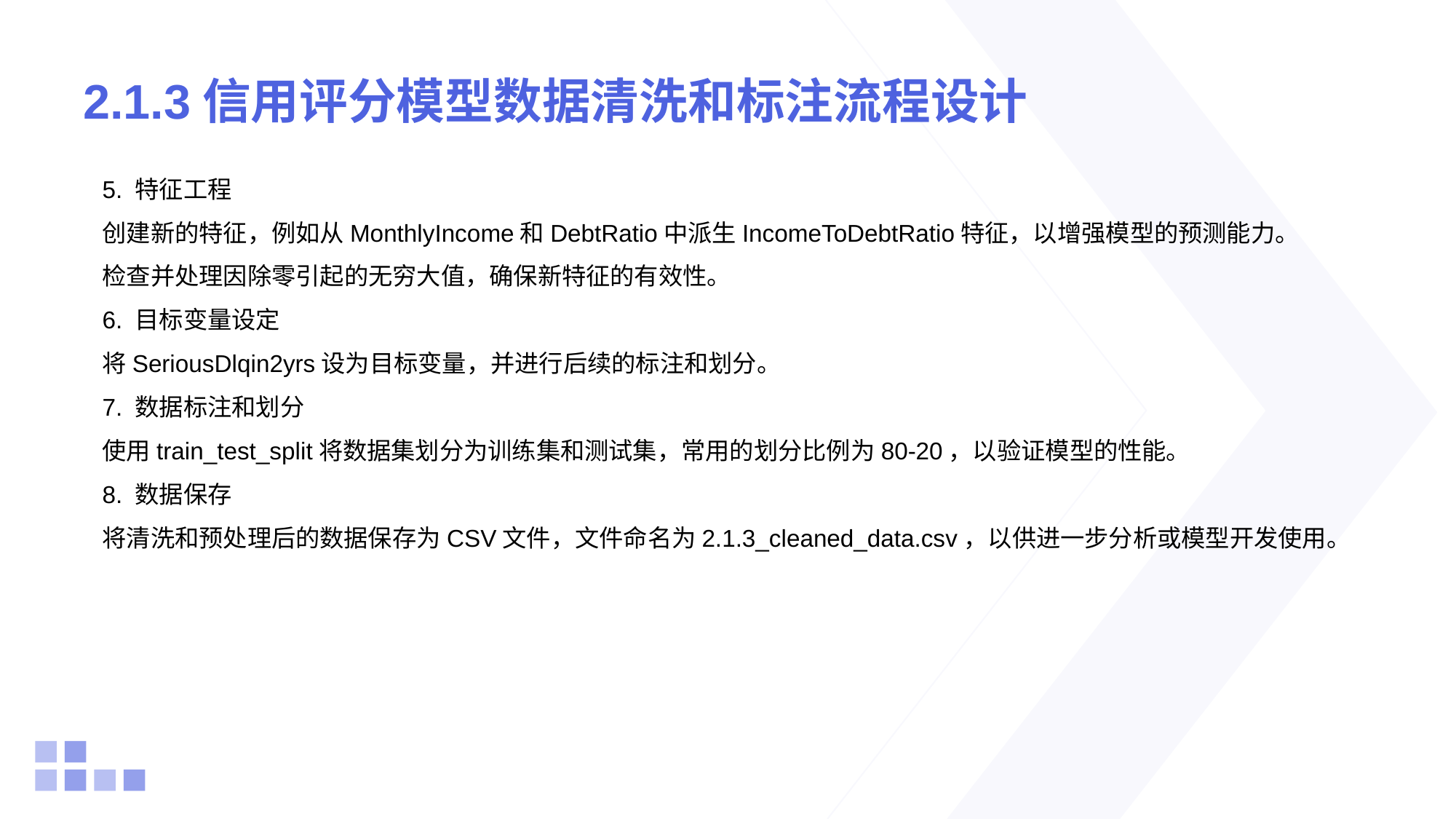

# 2.1.3信用评分模型数据清洗和标注流程设计
5. 特征工程
创建新的特征，例如从MonthlyIncome和DebtRatio中派生IncomeToDebtRatio特征，以增强模型的预测能力。
检查并处理因除零引起的无穷大值，确保新特征的有效性。
6. 目标变量设定
将SeriousDlqin2yrs设为目标变量，并进行后续的标注和划分。
7. 数据标注和划分
使用train_test_split将数据集划分为训练集和测试集，常用的划分比例为80-20，以验证模型的性能。
8. 数据保存
将清洗和预处理后的数据保存为CSV文件，文件命名为2.1.3_cleaned_data.csv，以供进一步分析或模型开发使用。